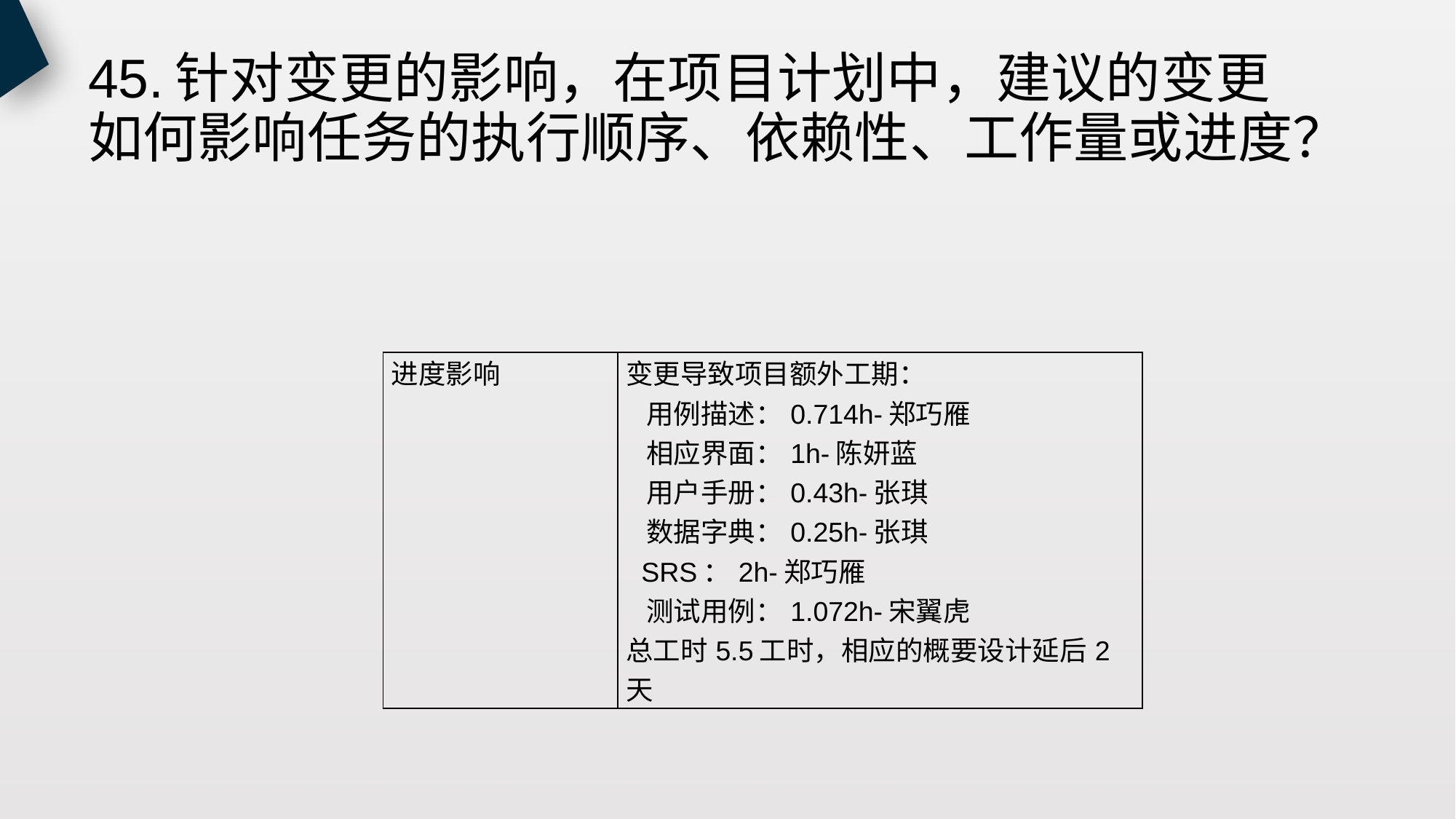

# 45.针对变更的影响，在项目计划中，建议的变更如何影响任务的执行顺序、依赖性、工作量或进度？
| 进度影响 | 变更导致项目额外工期： 用例描述：0.714h-郑巧雁 相应界面：1h-陈妍蓝 用户手册：0.43h-张琪 数据字典：0.25h-张琪 SRS：2h-郑巧雁 测试用例：1.072h-宋翼虎 总工时5.5工时，相应的概要设计延后2天 |
| --- | --- |